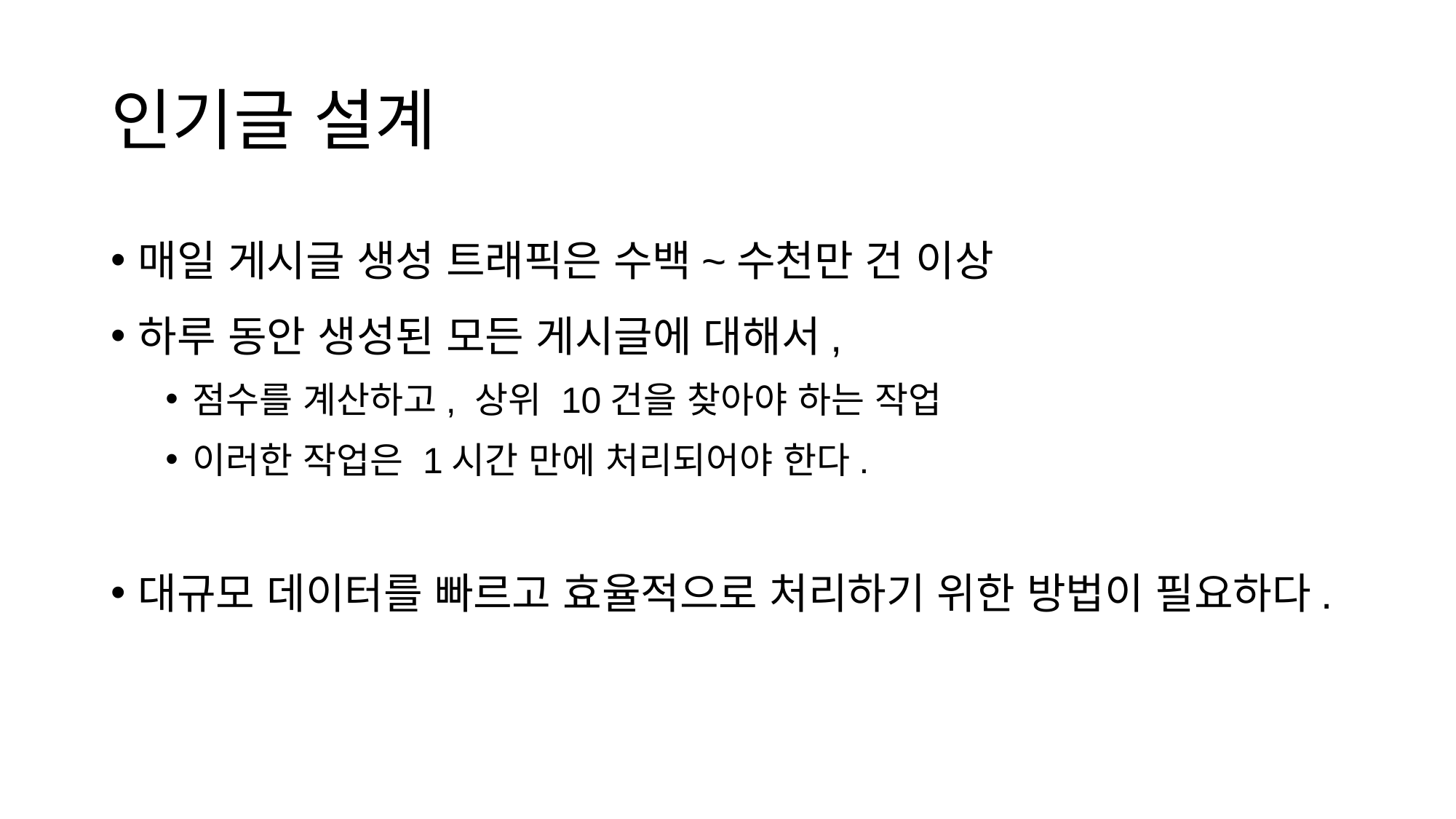

# 인기글 설계
매일 게시글 생성 트래픽은 수백~수천만 건 이상
하루 동안 생성된 모든 게시글에 대해서,
점수를 계산하고, 상위 10건을 찾아야 하는 작업
이러한 작업은 1시간 만에 처리되어야 한다.

대규모 데이터를 빠르고 효율적으로 처리하기 위한 방법이 필요하다.